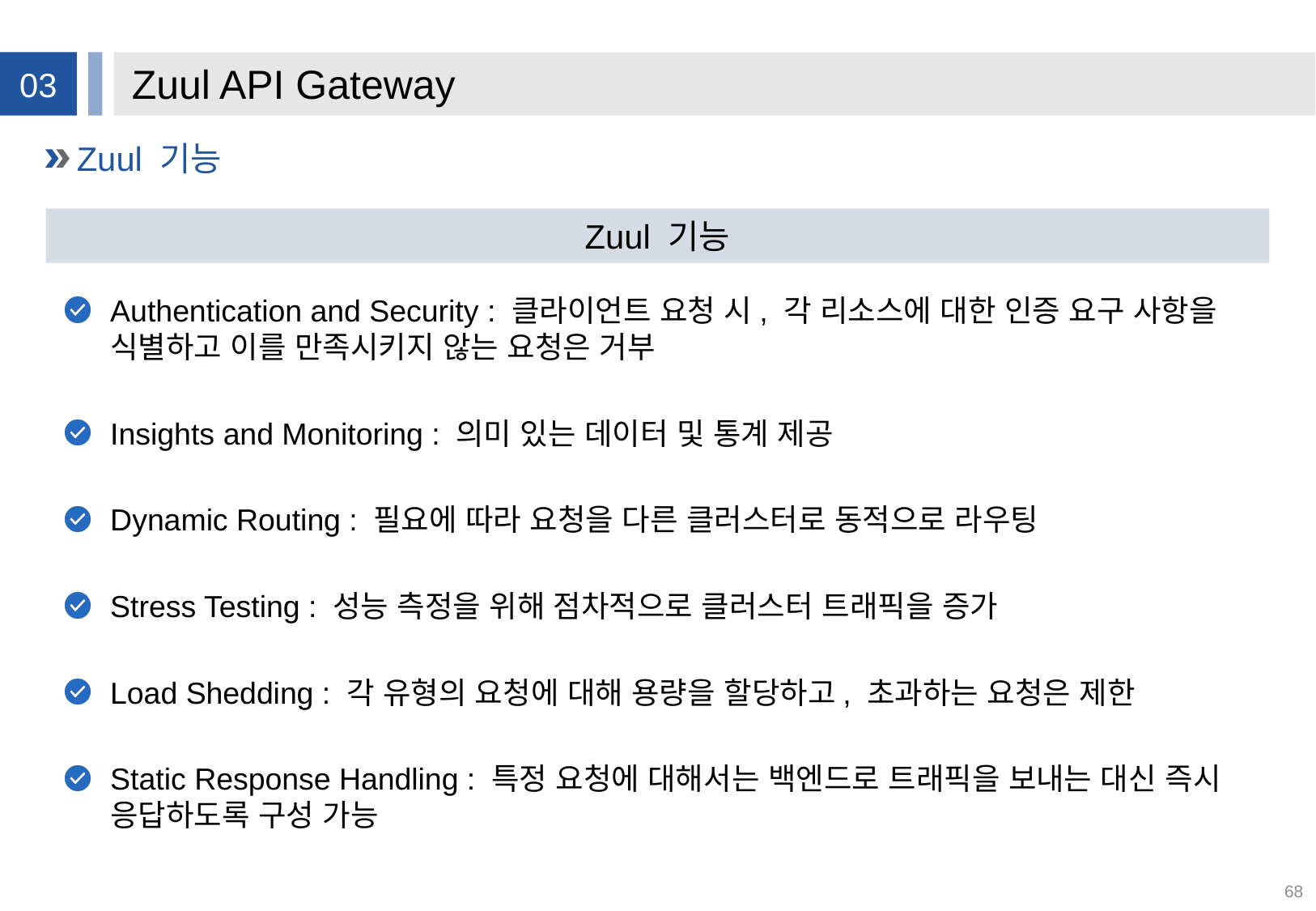

# Zuul API Gateway
03
Zuul 기능
Zuul 기능
Authentication and Security : 클라이언트 요청 시, 각 리소스에 대한 인증 요구 사항을 식별하고 이를 만족시키지 않는 요청은 거부

Insights and Monitoring : 의미 있는 데이터 및 통계 제공

Dynamic Routing : 필요에 따라 요청을 다른 클러스터로 동적으로 라우팅

Stress Testing : 성능 측정을 위해 점차적으로 클러스터 트래픽을 증가

Load Shedding : 각 유형의 요청에 대해 용량을 할당하고, 초과하는 요청은 제한

Static Response Handling : 특정 요청에 대해서는 백엔드로 트래픽을 보내는 대신 즉시 응답하도록 구성 가능
68